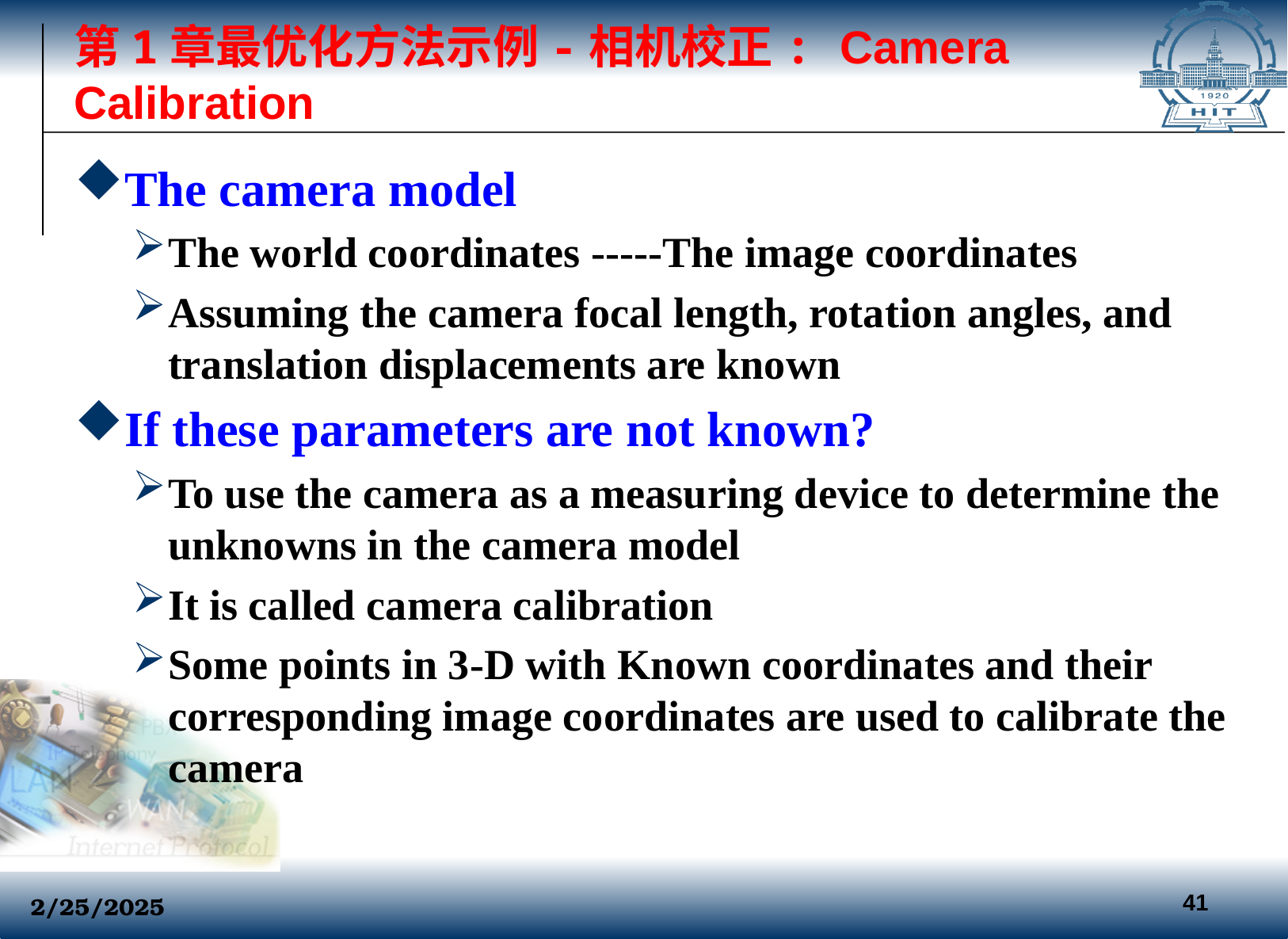

# 第1章最优化方法示例-相机校正: Camera Calibration
The camera model
The world coordinates -----The image coordinates
Assuming the camera focal length, rotation angles, and translation displacements are known
If these parameters are not known?
To use the camera as a measuring device to determine the unknowns in the camera model
It is called camera calibration
Some points in 3-D with Known coordinates and their corresponding image coordinates are used to calibrate the camera